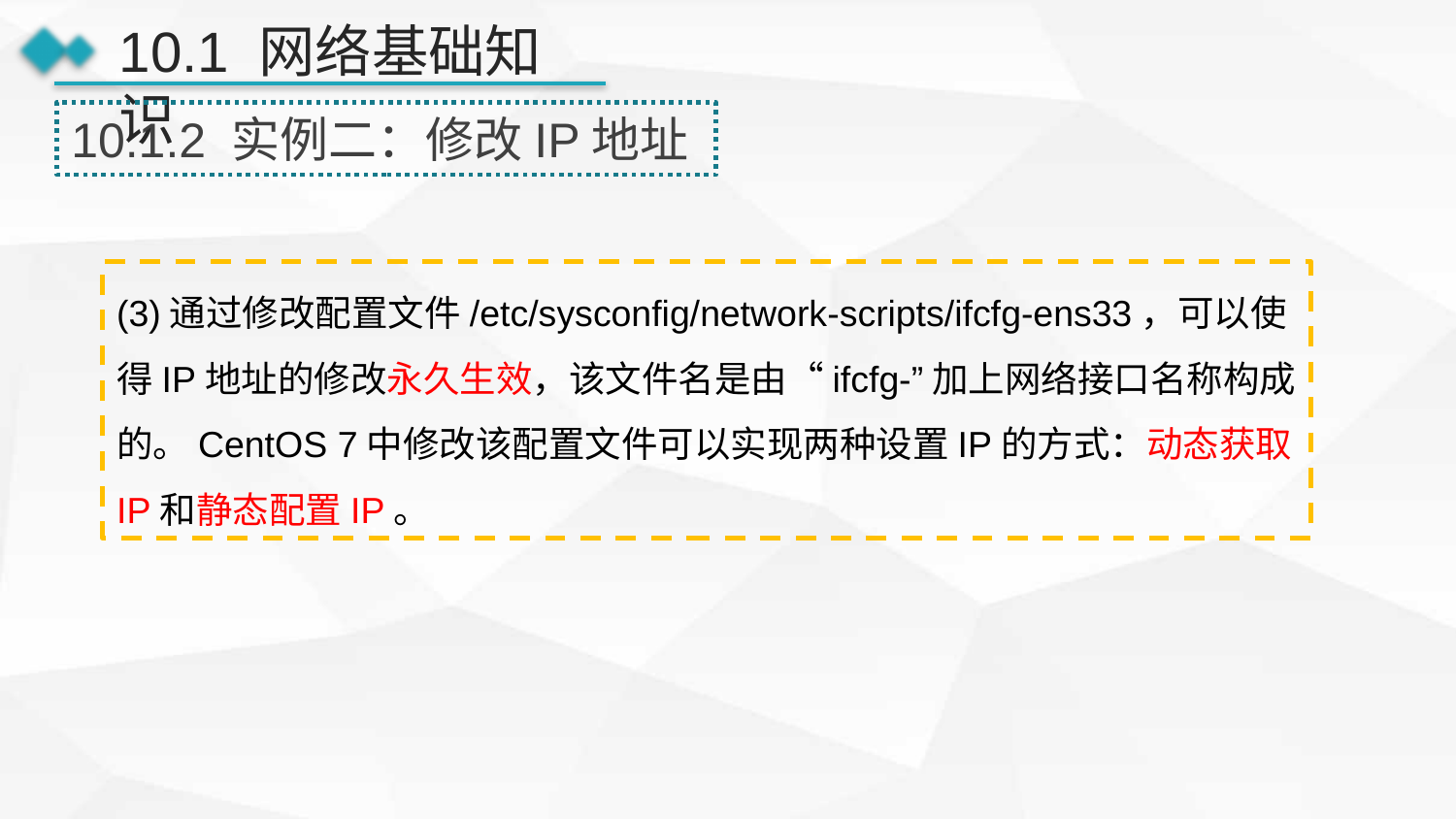

10.1 网络基础知识

10.1.2 实例二：修改IP地址
(3)通过修改配置文件/etc/sysconfig/network-scripts/ifcfg-ens33，可以使得IP地址的修改永久生效，该文件名是由“ifcfg-”加上网络接口名称构成的。CentOS 7中修改该配置文件可以实现两种设置IP的方式：动态获取IP和静态配置IP。